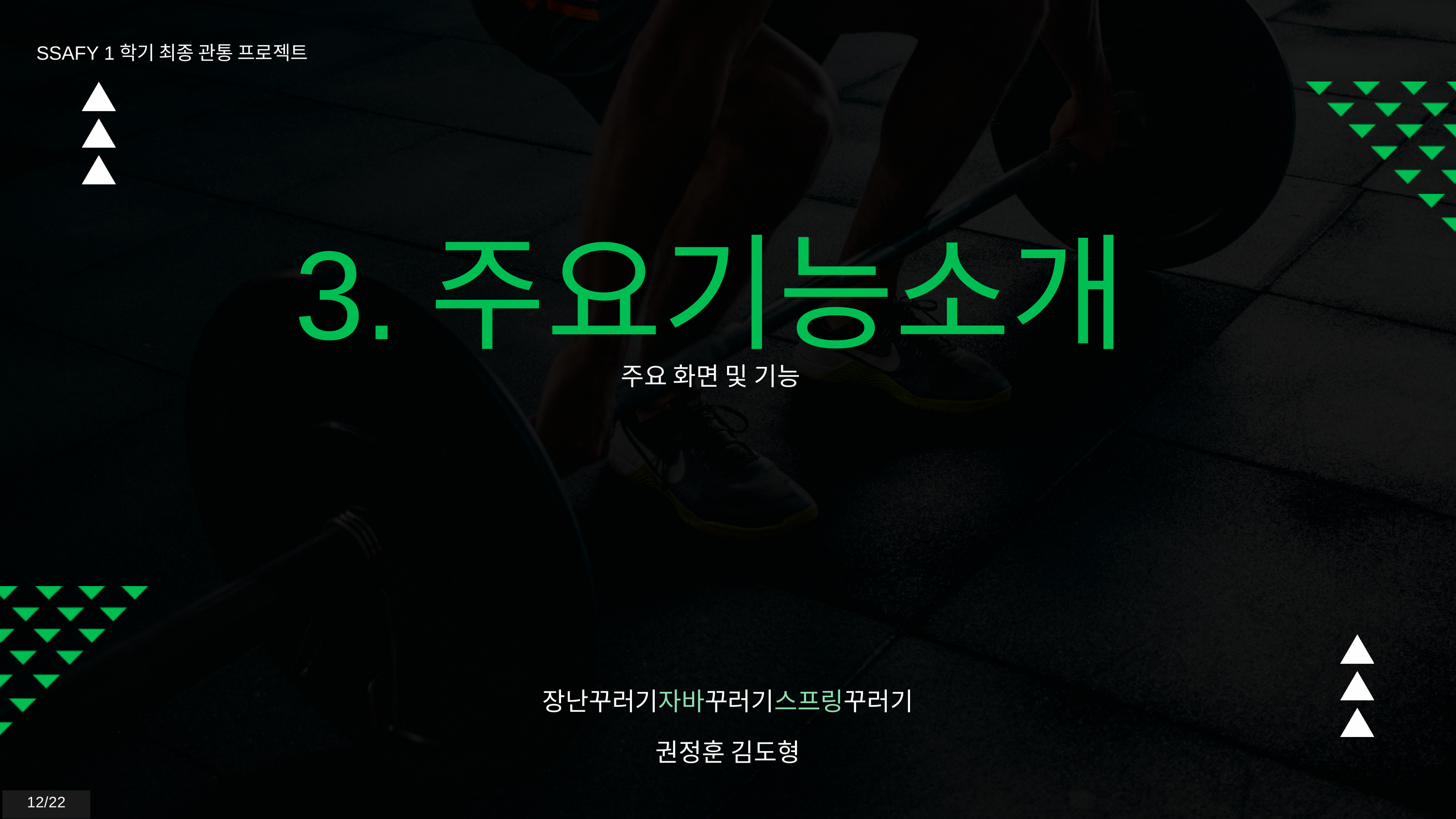

SSAFY 1학기 최종 관통 프로젝트

3.주요기능소개
주요 화면 및 기능

장난꾸러기자바꾸러기스프링꾸러기
권정훈 김도형

12/22